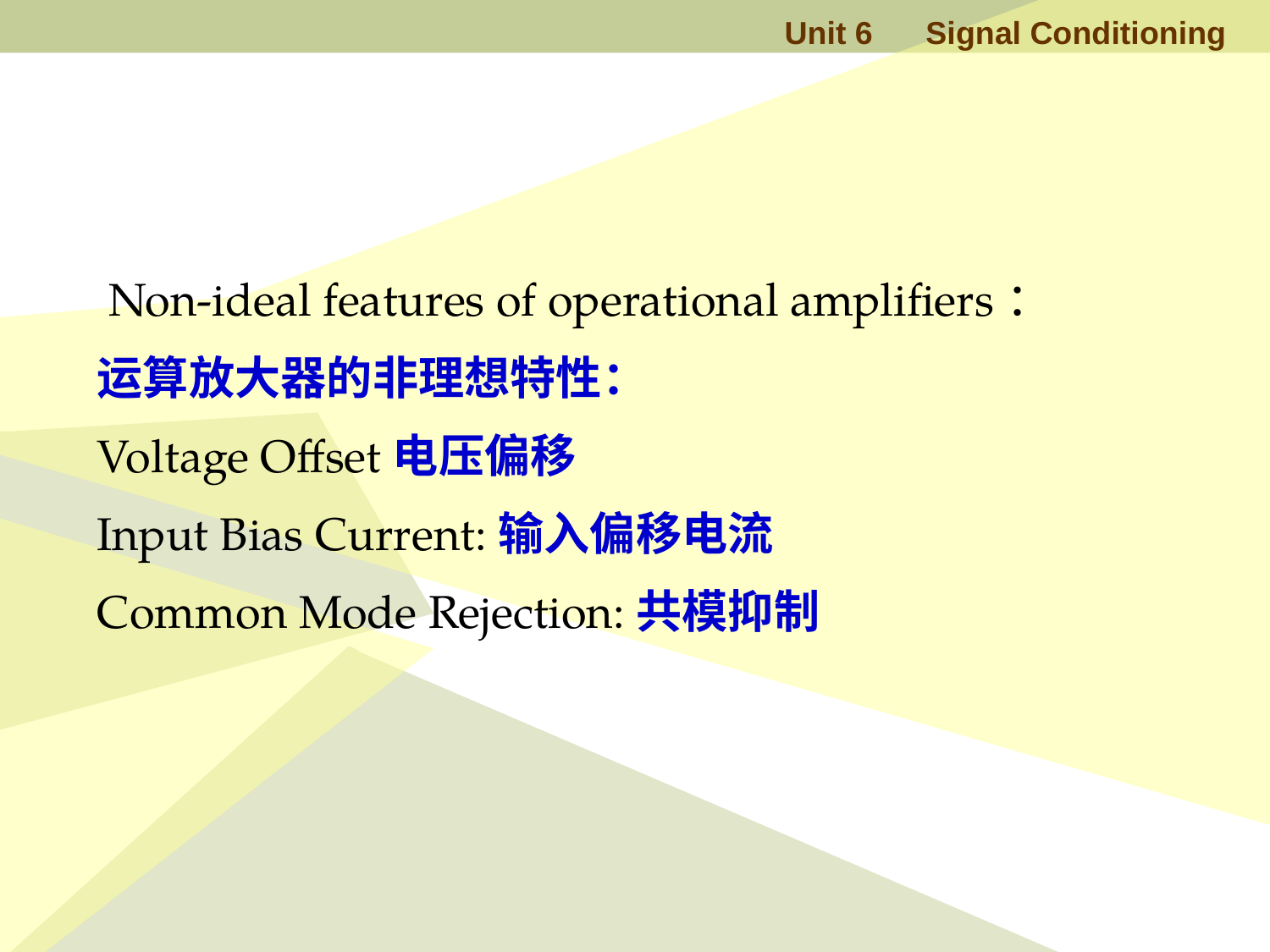

Non-ideal features of operational amplifiers：
运算放大器的非理想特性：
Voltage Offset电压偏移
Input Bias Current:输入偏移电流
Common Mode Rejection:共模抑制